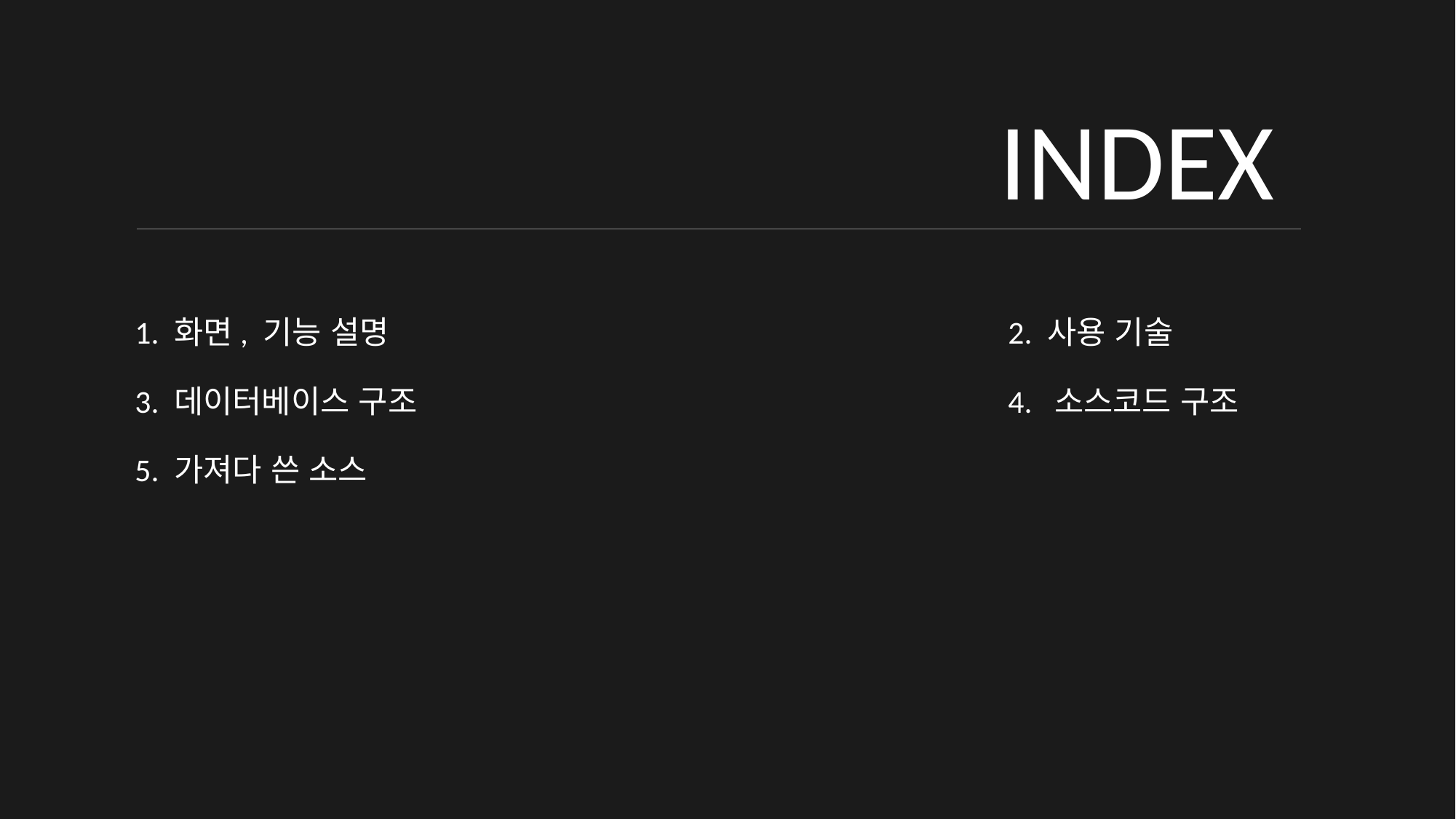

INDEX
1. 화면, 기능 설명						2. 사용 기술

3. 데이터베이스 구조						4.  소스코드 구조

5. 가져다 쓴 소스